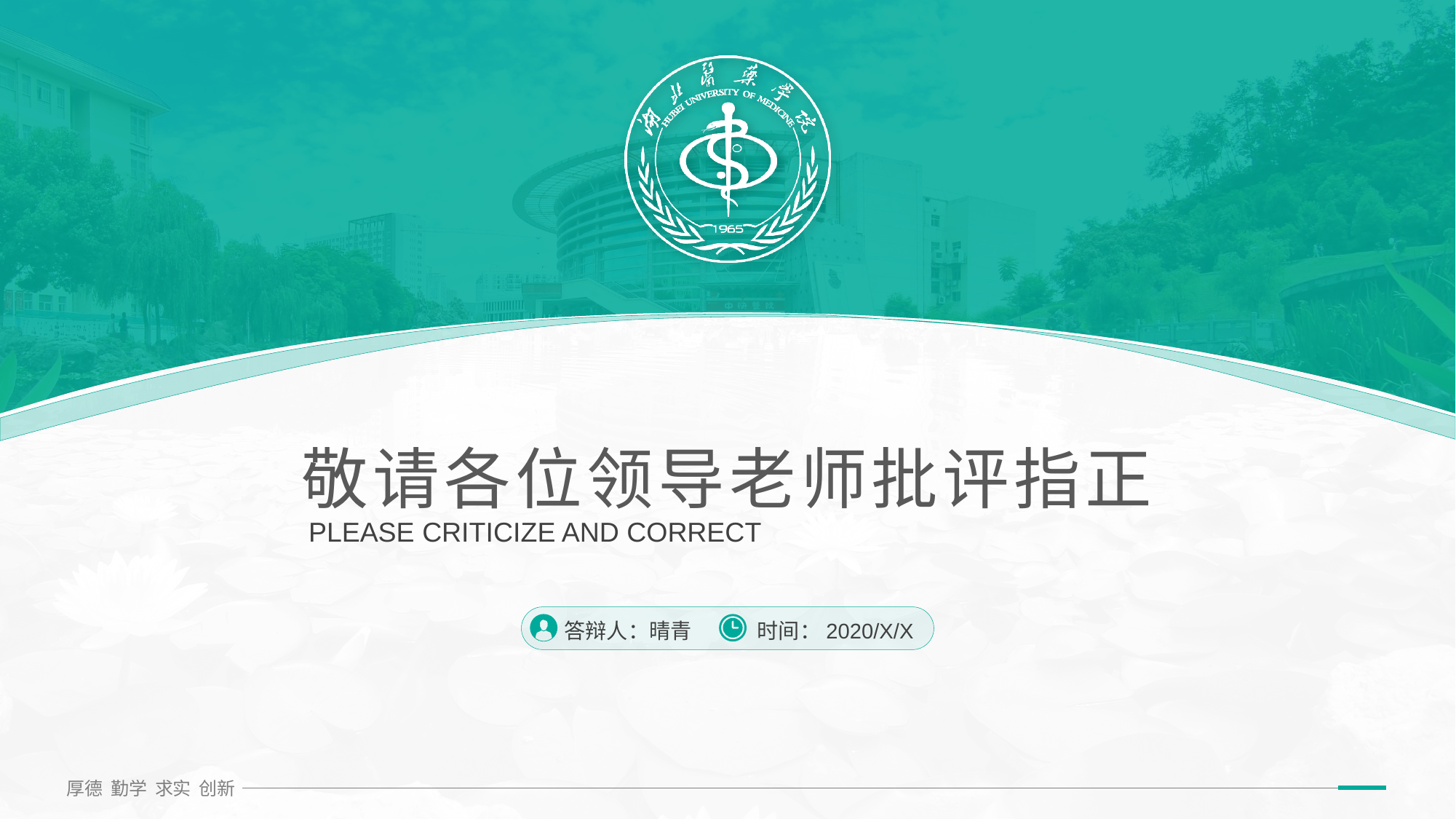

# 敬请各位领导老师批评指正
PLEASE CRITICIZE AND CORRECT
答辩人：晴青
时间：2020/X/X